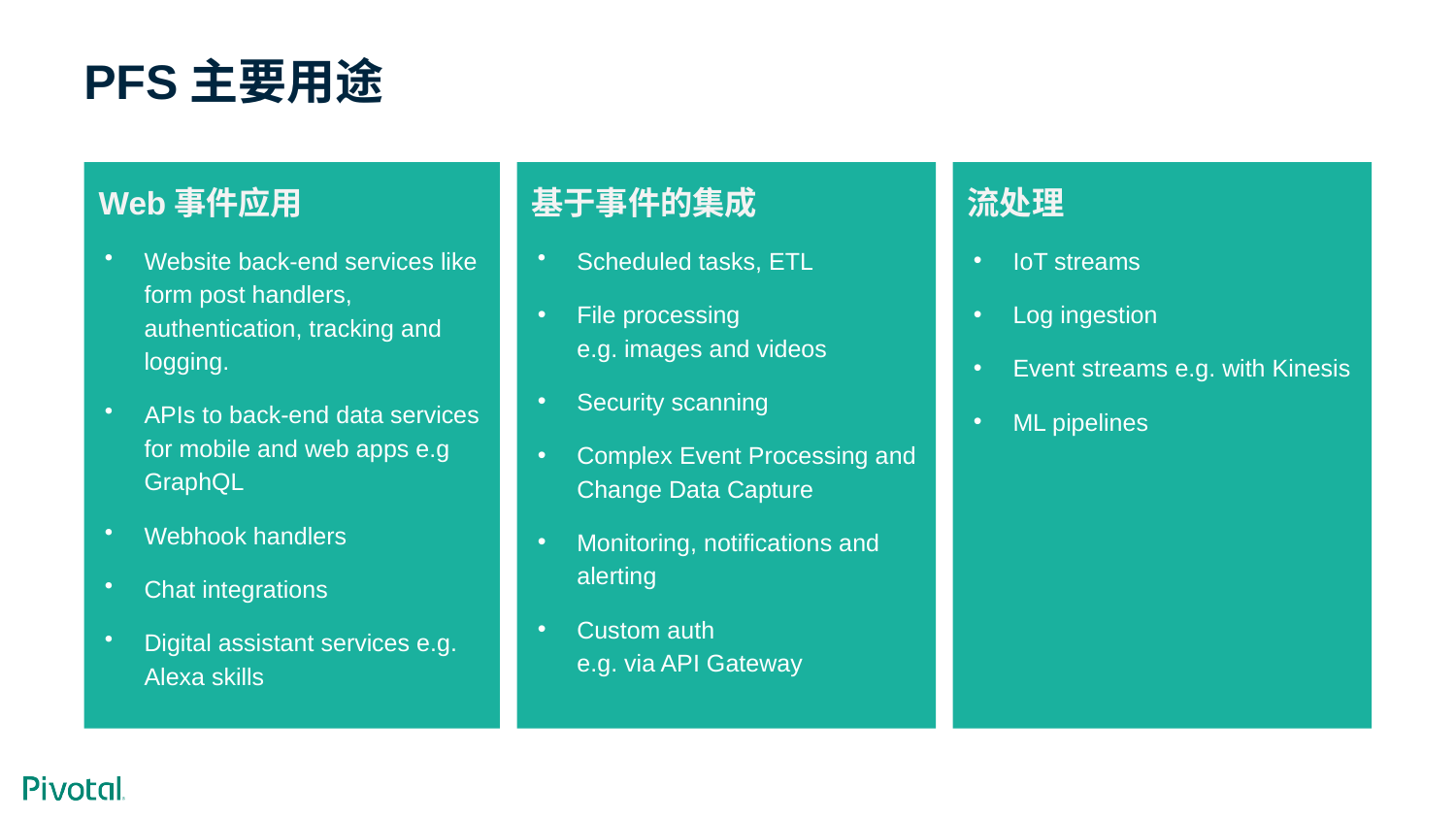

# PFS主要用途
Web事件应用
Website back-end services like form post handlers, authentication, tracking and logging.
APIs to back-end data services for mobile and web apps e.g GraphQL
Webhook handlers
Chat integrations
Digital assistant services e.g. Alexa skills

基于事件的集成
Scheduled tasks, ETL
File processing
e.g. images and videos
Security scanning
Complex Event Processing and Change Data Capture
Monitoring, notifications and alerting
Custom auth
e.g. via API Gateway

流处理
IoT streams
Log ingestion
Event streams e.g. with Kinesis
ML pipelines